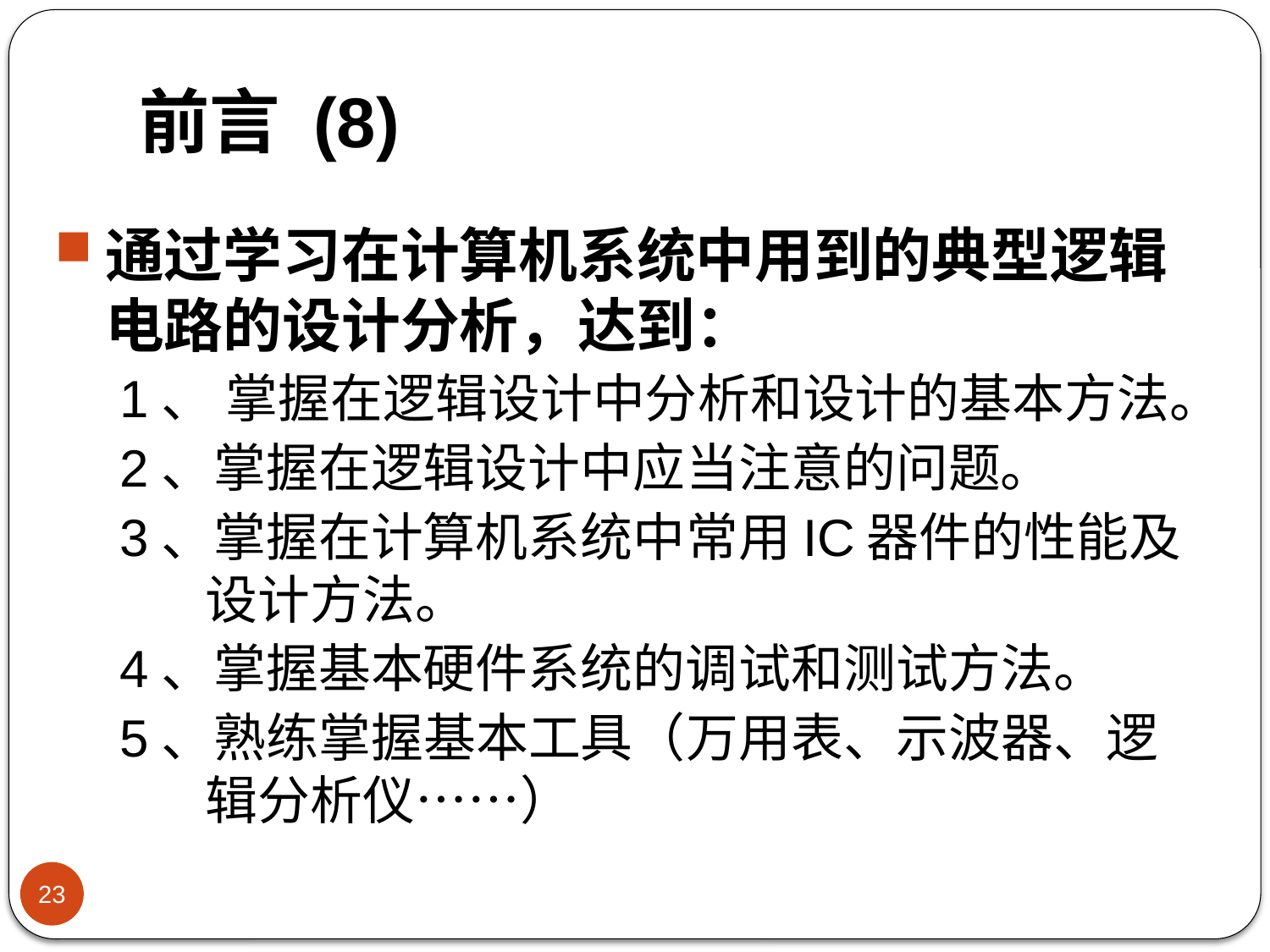

# 前言 (8)
通过学习在计算机系统中用到的典型逻辑电路的设计分析，达到：
1、 掌握在逻辑设计中分析和设计的基本方法。
2、掌握在逻辑设计中应当注意的问题。
3、掌握在计算机系统中常用IC器件的性能及设计方法。
4、掌握基本硬件系统的调试和测试方法。
5、熟练掌握基本工具（万用表、示波器、逻辑分析仪……）
23